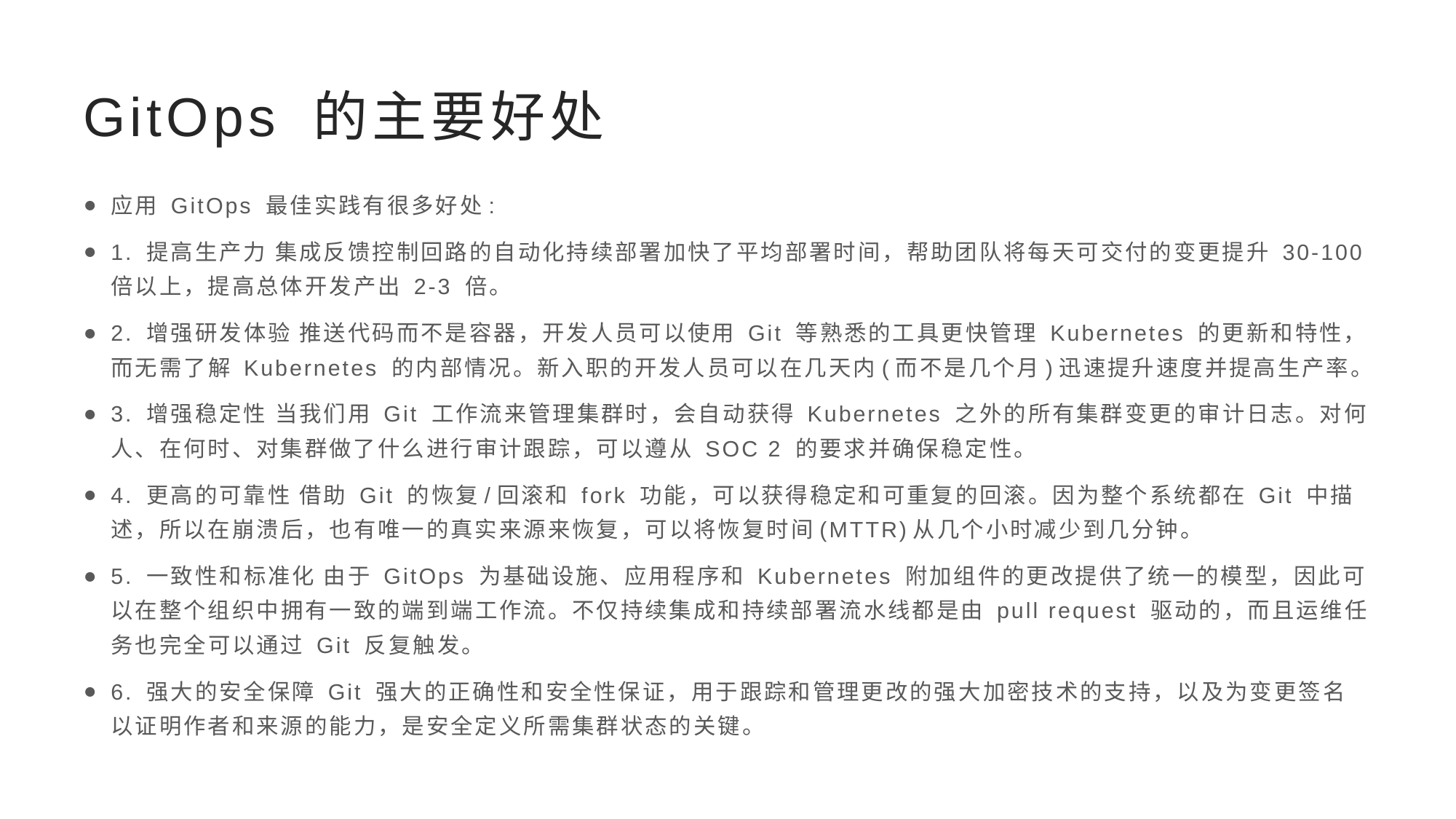

# GitOps 的主要好处
应用 GitOps 最佳实践有很多好处:
1. 提高生产力 集成反馈控制回路的自动化持续部署加快了平均部署时间，帮助团队将每天可交付的变更提升 30-100 倍以上，提高总体开发产出 2-3 倍。
2. 增强研发体验 推送代码而不是容器，开发人员可以使用 Git 等熟悉的工具更快管理 Kubernetes 的更新和特性，而无需了解 Kubernetes 的内部情况。新入职的开发人员可以在几天内(而不是几个月)迅速提升速度并提高生产率。
3. 增强稳定性 当我们用 Git 工作流来管理集群时，会自动获得 Kubernetes 之外的所有集群变更的审计日志。对何人、在何时、对集群做了什么进行审计跟踪，可以遵从 SOC 2 的要求并确保稳定性。
4. 更高的可靠性 借助 Git 的恢复/回滚和 fork 功能，可以获得稳定和可重复的回滚。因为整个系统都在 Git 中描述，所以在崩溃后，也有唯一的真实来源来恢复，可以将恢复时间(MTTR)从几个小时减少到几分钟。
5. 一致性和标准化 由于 GitOps 为基础设施、应用程序和 Kubernetes 附加组件的更改提供了统一的模型，因此可以在整个组织中拥有一致的端到端工作流。不仅持续集成和持续部署流水线都是由 pull request 驱动的，而且运维任务也完全可以通过 Git 反复触发。
6. 强大的安全保障 Git 强大的正确性和安全性保证，用于跟踪和管理更改的强大加密技术的支持，以及为变更签名以证明作者和来源的能力，是安全定义所需集群状态的关键。